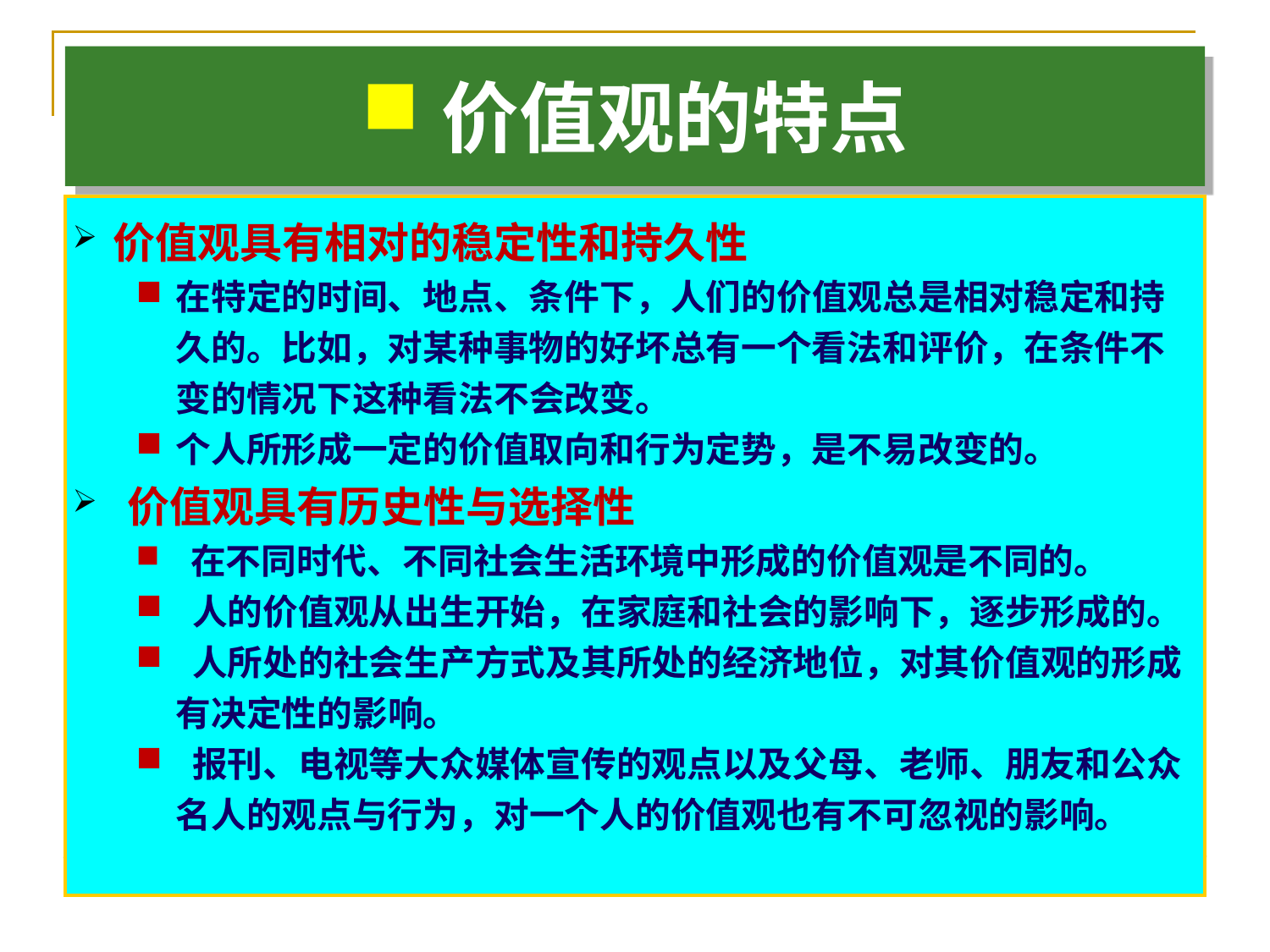

价值观的特点
 价值观具有相对的稳定性和持久性
在特定的时间、地点、条件下，人们的价值观总是相对稳定和持久的。比如，对某种事物的好坏总有一个看法和评价，在条件不变的情况下这种看法不会改变。
个人所形成一定的价值取向和行为定势，是不易改变的。
 价值观具有历史性与选择性
 在不同时代、不同社会生活环境中形成的价值观是不同的。
 人的价值观从出生开始，在家庭和社会的影响下，逐步形成的。
 人所处的社会生产方式及其所处的经济地位，对其价值观的形成有决定性的影响。
 报刊、电视等大众媒体宣传的观点以及父母、老师、朋友和公众名人的观点与行为，对一个人的价值观也有不可忽视的影响。

10